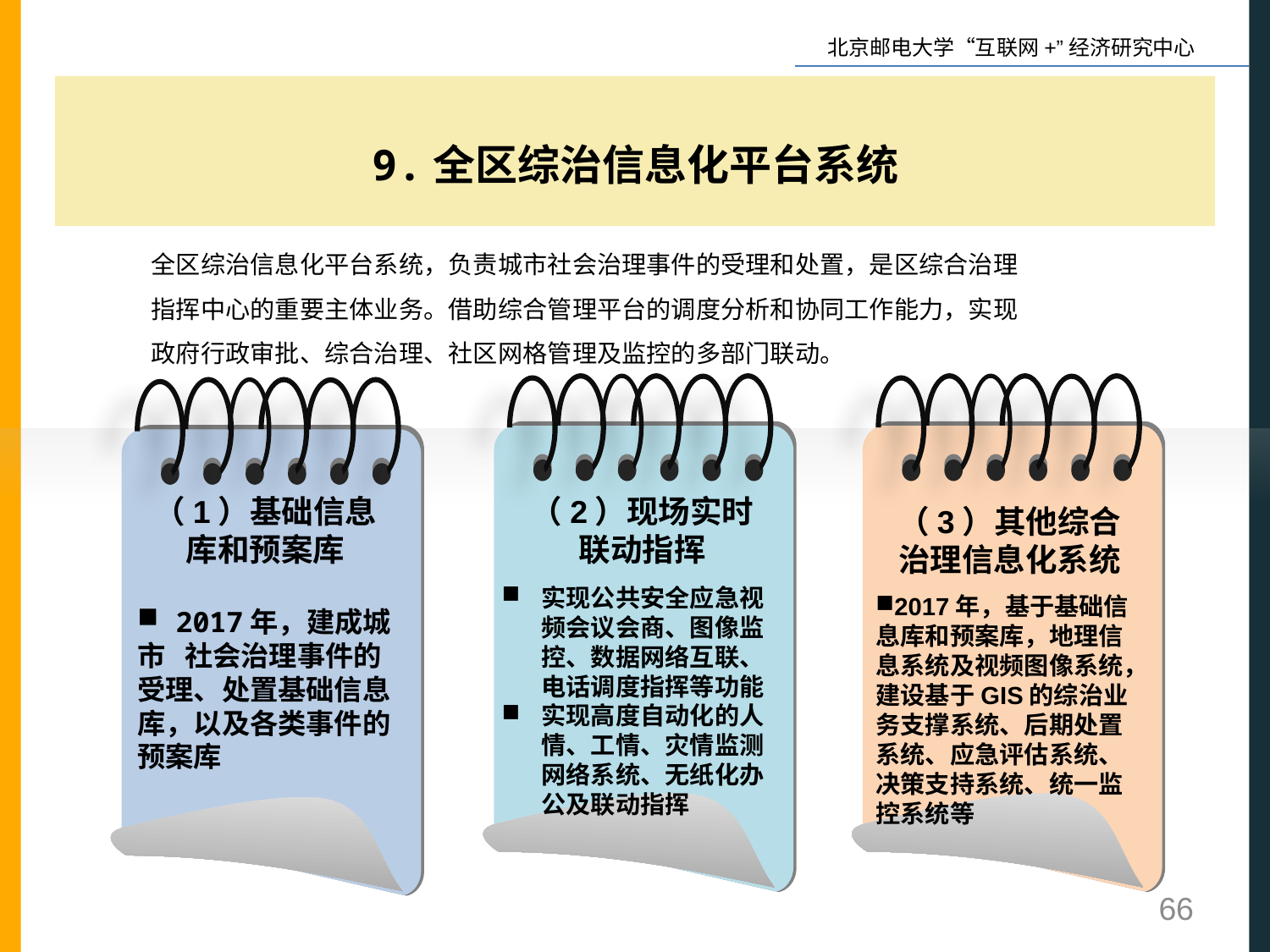

9.全区综治信息化平台系统
全区综治信息化平台系统，负责城市社会治理事件的受理和处置，是区综合治理指挥中心的重要主体业务。借助综合管理平台的调度分析和协同工作能力，实现政府行政审批、综合治理、社区网格管理及监控的多部门联动。

（1）基础信息库和预案库
（2）现场实时联动指挥
（3）其他综合治理信息化系统
实现公共安全应急视频会议会商、图像监控、数据网络互联、电话调度指挥等功能
实现高度自动化的人情、工情、灾情监测网络系统、无纸化办公及联动指挥
2017年，基于基础信息库和预案库，地理信息系统及视频图像系统，建设基于GIS的综治业务支撑系统、后期处置系统、应急评估系统、决策支持系统、统一监控系统等
 2017年，建成城市   社会治理事件的受理、处置基础信息库，以及各类事件的预案库

66